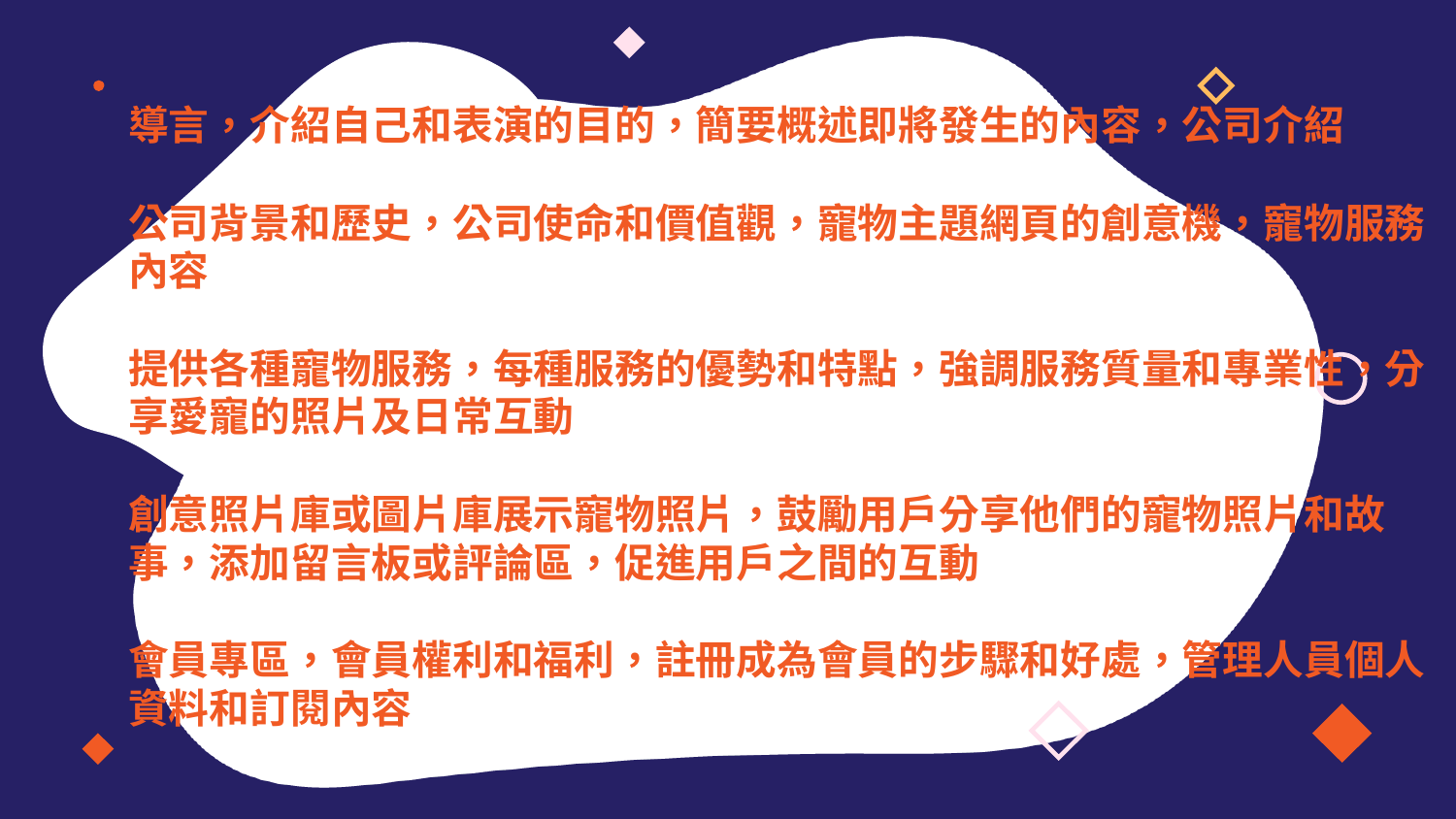

# 導言，介紹自己和表演的目的，簡要概述即將發生的內容，公司介紹 公司背景和歷史，公司使命和價值觀，寵物主題網頁的創意機，寵物服務內容 提供各種寵物服務，每種服務的優勢和特點，強調服務質量和專業性，分享愛寵的照片及日常互動 創意照片庫或圖片庫展示寵物照片，鼓勵用戶分享他們的寵物照片和故事，添加留言板或評論區，促進用戶之間的互動 會員專區，會員權利和福利，註冊成為會員的步驟和好處，管理人員個人資料和訂閱內容